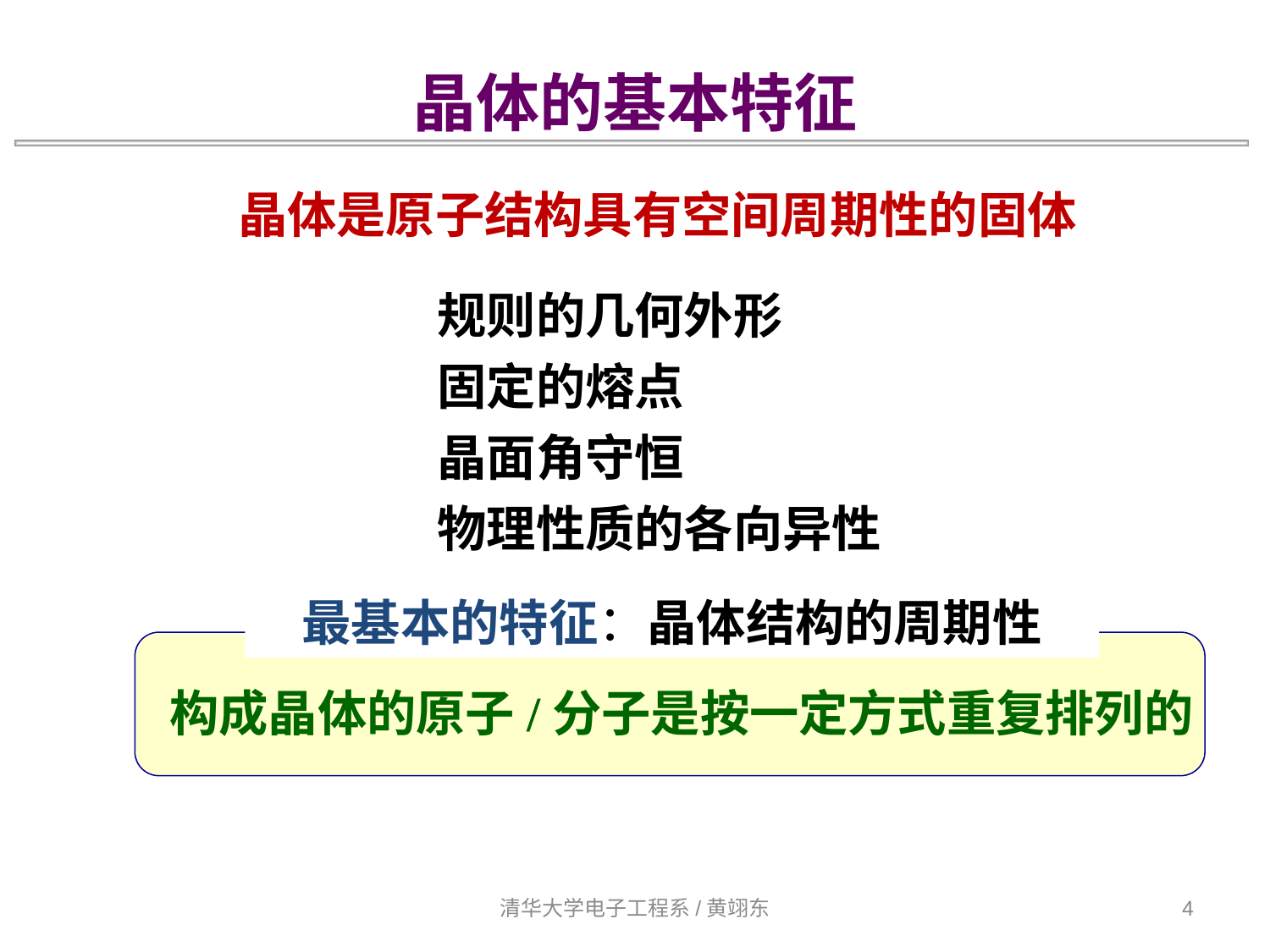

晶体的基本特征

晶体是原子结构具有空间周期性的固体
规则的几何外形
固定的熔点
晶面角守恒
物理性质的各向异性
最基本的特征：晶体结构的周期性

构成晶体的原子/分子是按一定方式重复排列的
清华大学电子工程系/黄翊东
4